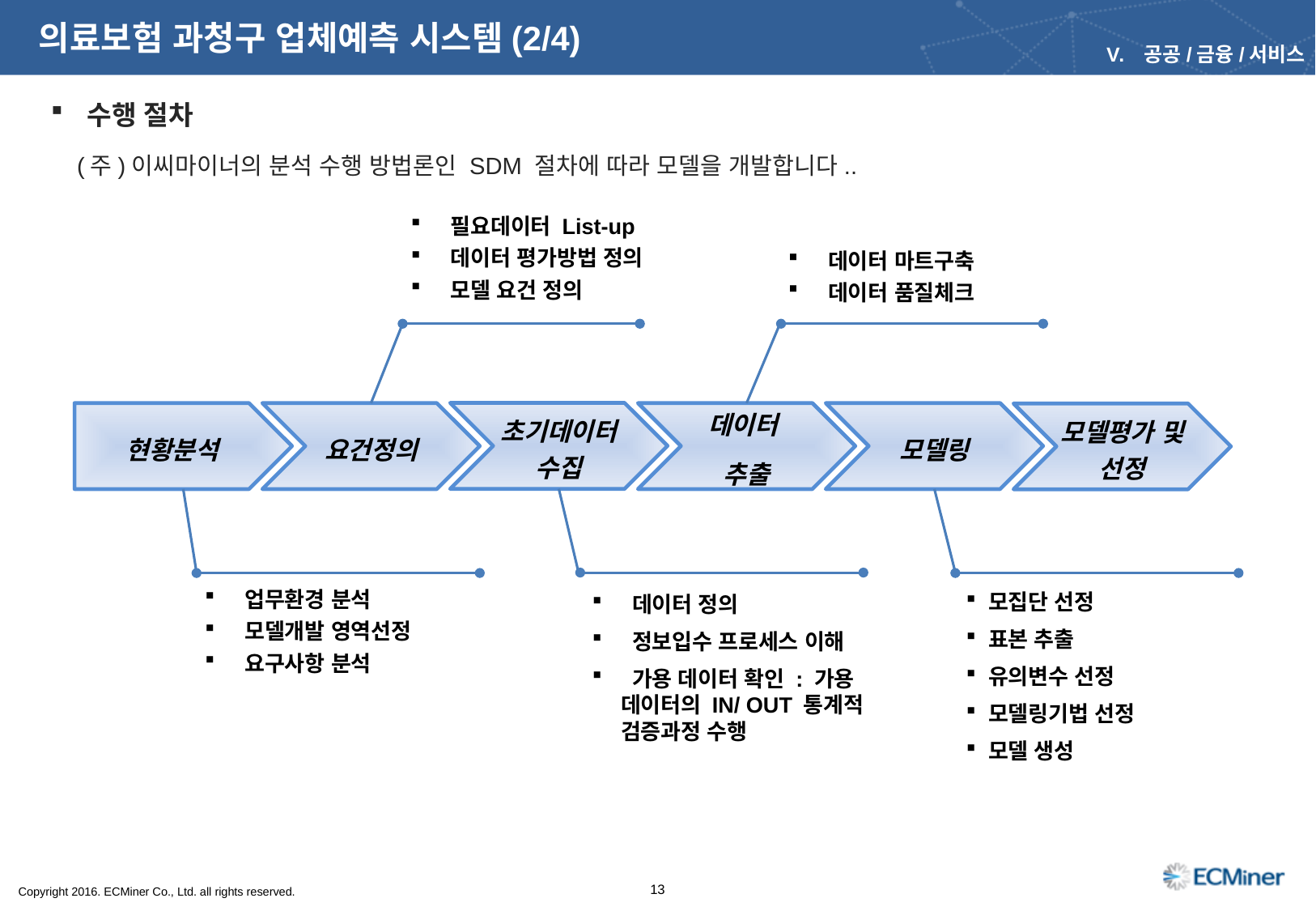

의료보험 과청구 업체예측 시스템(2/4)

공공/금융/서비스
 수행 절차
(주)이씨마이너의 분석 수행 방법론인 SDM 절차에 따라 모델을 개발합니다..

 필요데이터 List-up
 데이터 평가방법 정의
 모델 요건 정의
 데이터 마트구축
 데이터 품질체크
초기데이터 수집
현황분석
요건정의
데이터
추출
모델링
모델평가 및 선정
 모집단 선정
 표본 추출
 유의변수 선정
 모델링기법 선정
 모델 생성
 업무환경 분석
 모델개발 영역선정
 요구사항 분석
 데이터 정의
 정보입수 프로세스 이해
 가용 데이터 확인 : 가용 데이터의 IN/ OUT 통계적 검증과정 수행